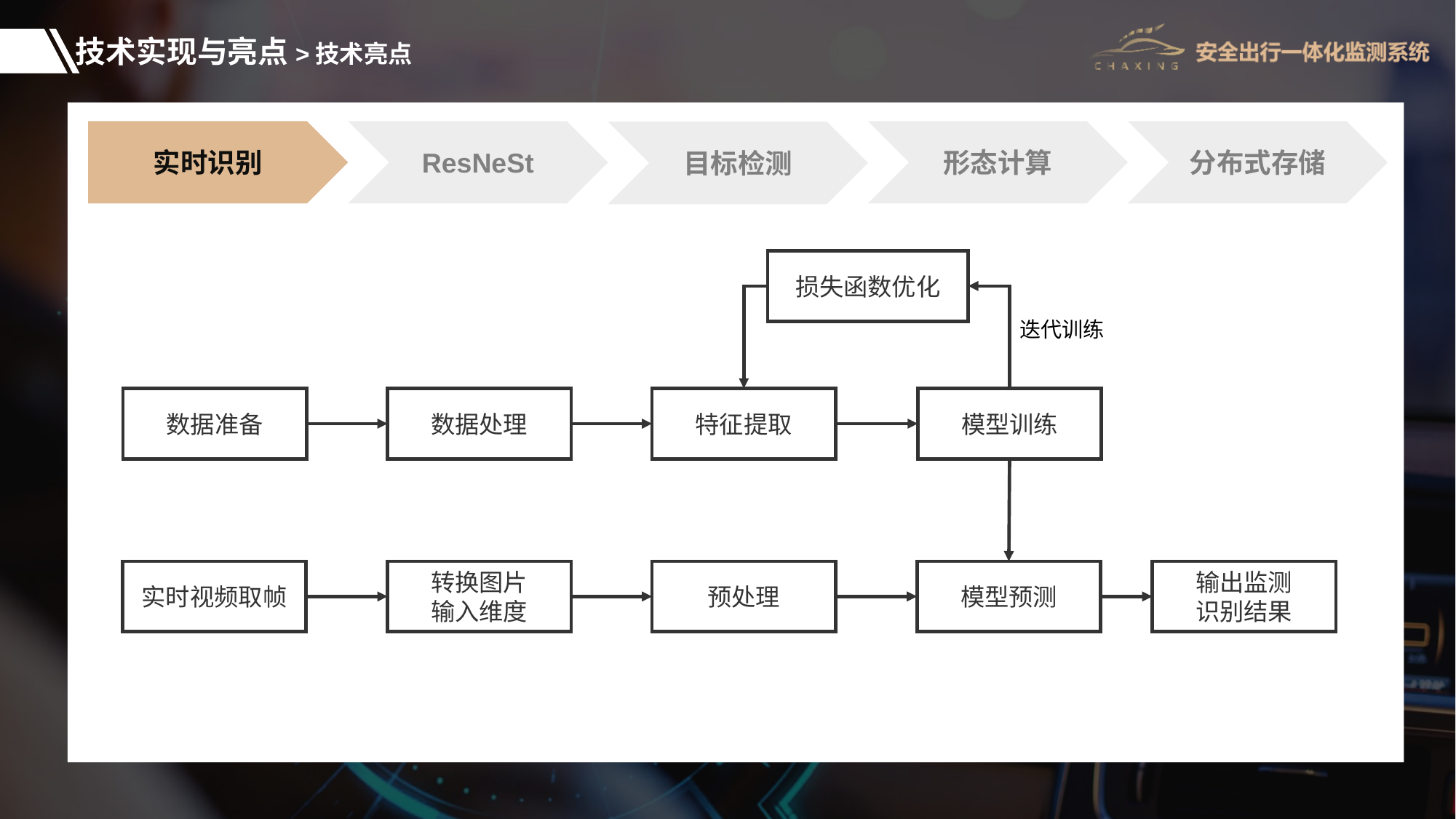

技术实现与亮点>技术亮点

形态计算
实时识别
ResNeSt
分布式存储
目标检测
损失函数优化
迭代训练
特征提取
模型训练
数据处理
数据准备
实时视频取帧
输出监测
识别结果
转换图片
输入维度
预处理
模型预测